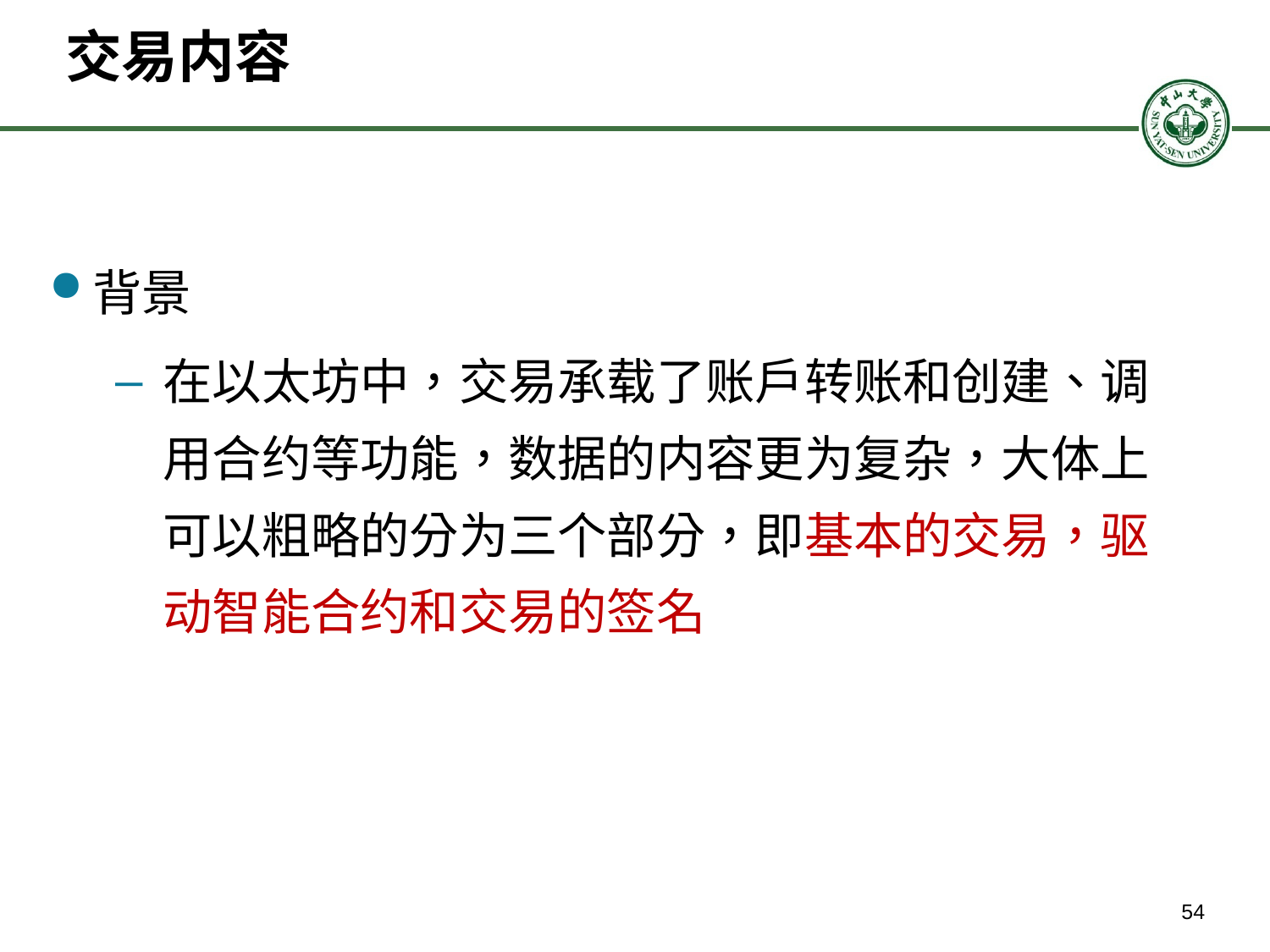

# 交易内容
背景
在以太坊中，交易承载了账户转账和创建、调用合约等功能，数据的内容更为复杂，大体上可以粗略的分为三个部分，即基本的交易，驱动智能合约和交易的签名